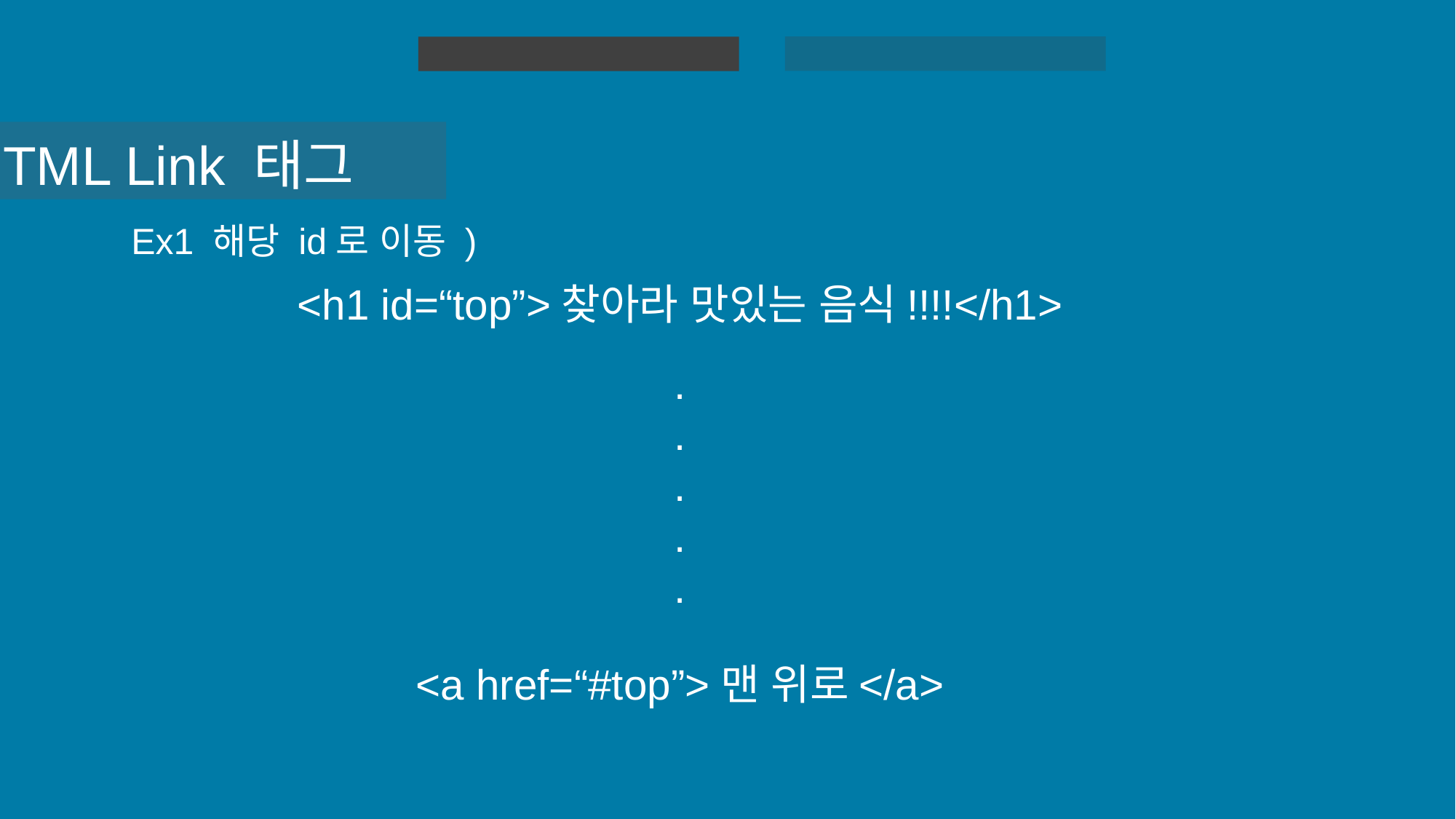

HTML 실습
HTML

HTML Link 태그
Ex1 해당 id로 이동 )
<h1 id=“top”>찾아라 맛있는 음식!!!!</h1>
.
.
.
.
.

<a href=“#top”>맨 위로</a>